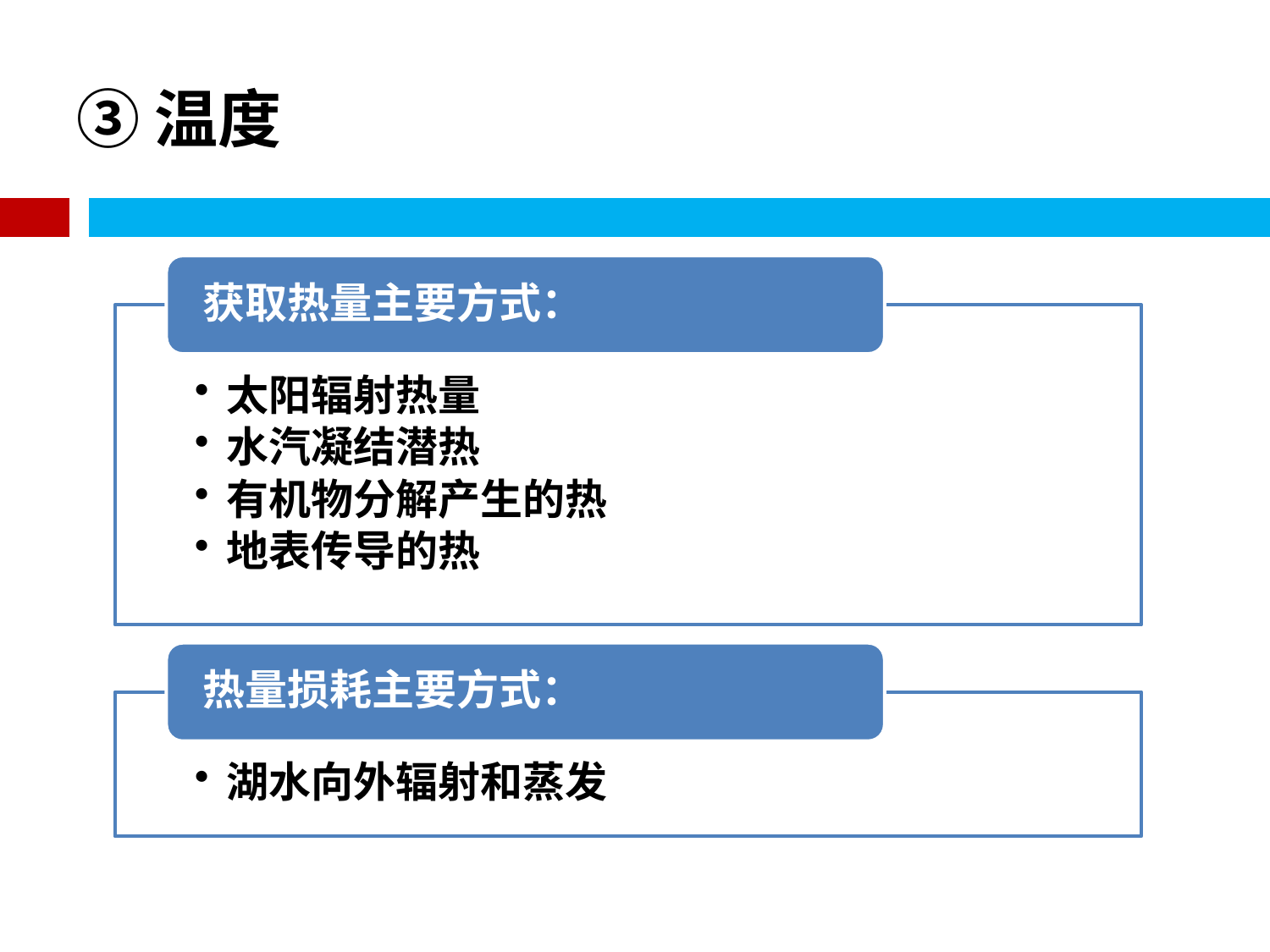

# ③温度
太阳辐射热量
水汽凝结潜热
有机物分解产生的热
地表传导的热
获取热量主要方式：
湖水向外辐射和蒸发
热量损耗主要方式：